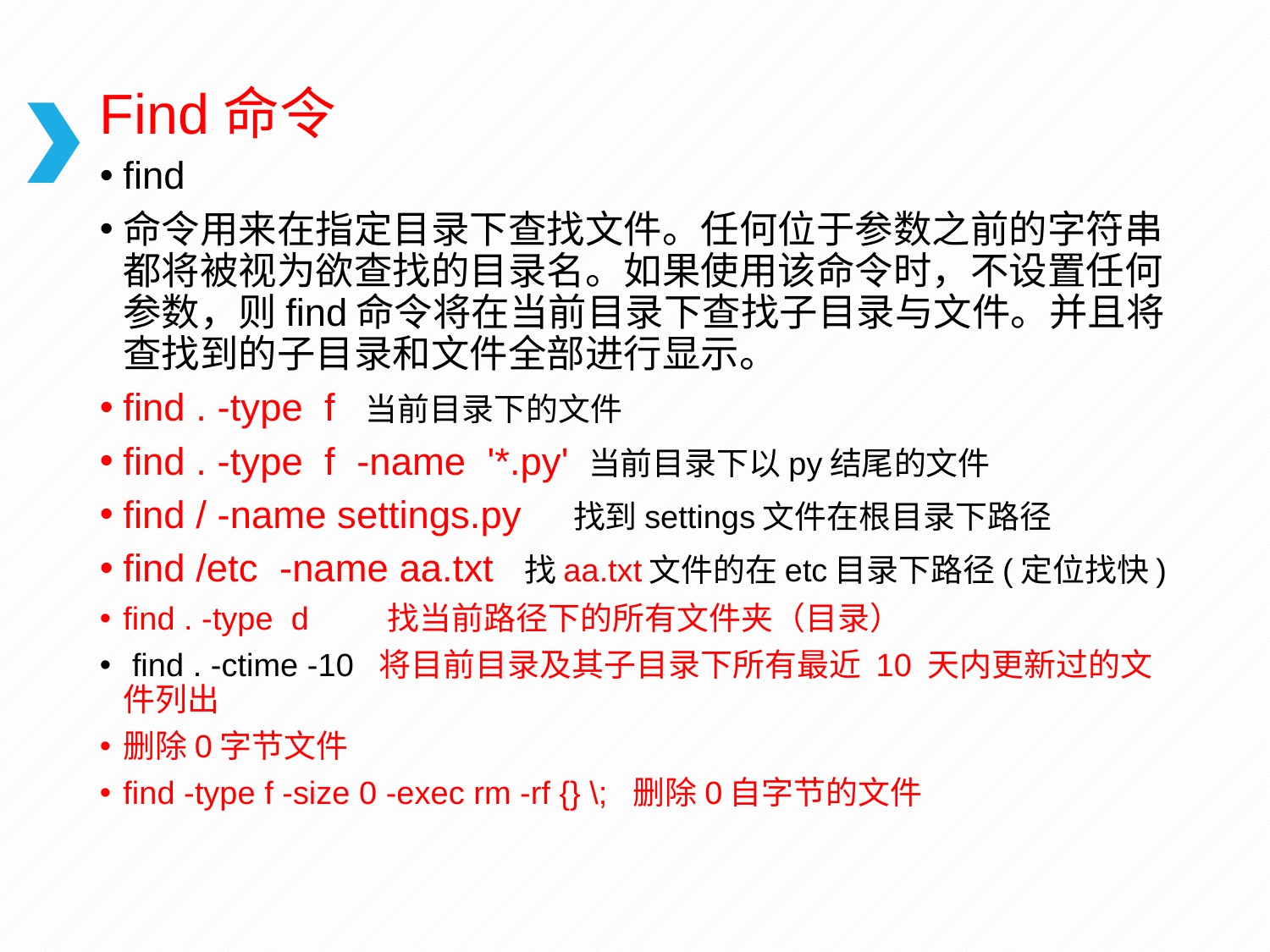

# Find命令
find
命令用来在指定目录下查找文件。任何位于参数之前的字符串都将被视为欲查找的目录名。如果使用该命令时，不设置任何参数，则find命令将在当前目录下查找子目录与文件。并且将查找到的子目录和文件全部进行显示。
find . -type  f  当前目录下的文件
find . -type  f  -name  '*.py' 当前目录下以py结尾的文件
find / -name settings.py    找到settings文件在根目录下路径
find /etc  -name aa.txt  找aa.txt文件的在etc目录下路径(定位找快)
find . -type  d        找当前路径下的所有文件夹（目录）
 find . -ctime -10  将目前目录及其子目录下所有最近 10 天内更新过的文件列出
删除0字节文件
find -type f -size 0 -exec rm -rf {} \;  删除0自字节的文件